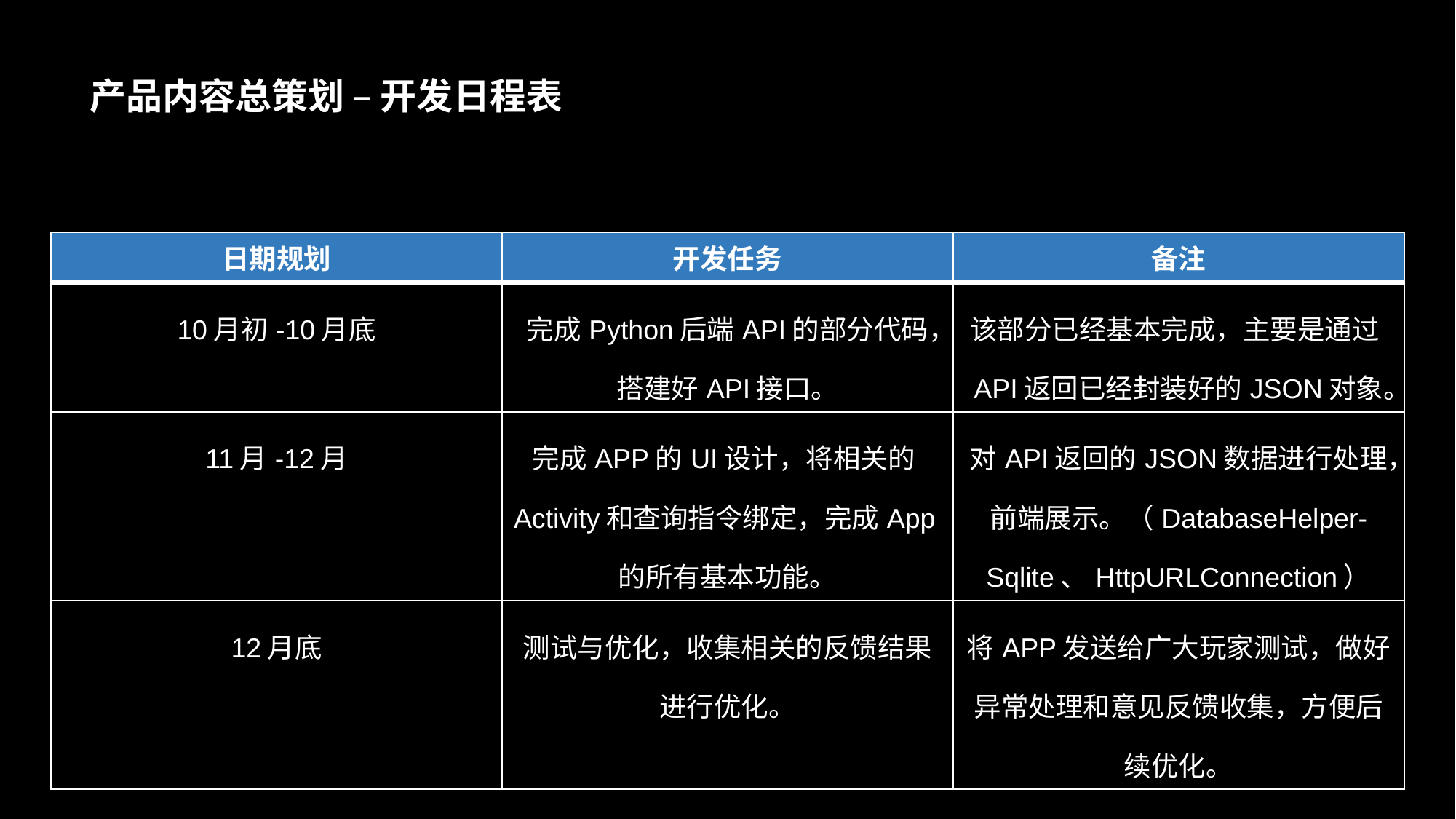

# 产品内容总策划 – 开发日程表
| 日期规划 | 开发任务 | 备注 |
| --- | --- | --- |
| 10月初-10月底 | 完成Python后端API的部分代码，搭建好API接口。 | 该部分已经基本完成，主要是通过API返回已经封装好的JSON对象。 |
| 11月-12月 | 完成APP的UI设计，将相关的Activity和查询指令绑定，完成App的所有基本功能。 | 对API返回的JSON数据进行处理，前端展示。（DatabaseHelper-Sqlite、HttpURLConnection） |
| 12月底 | 测试与优化，收集相关的反馈结果进行优化。 | 将APP发送给广大玩家测试，做好异常处理和意见反馈收集，方便后续优化。 |